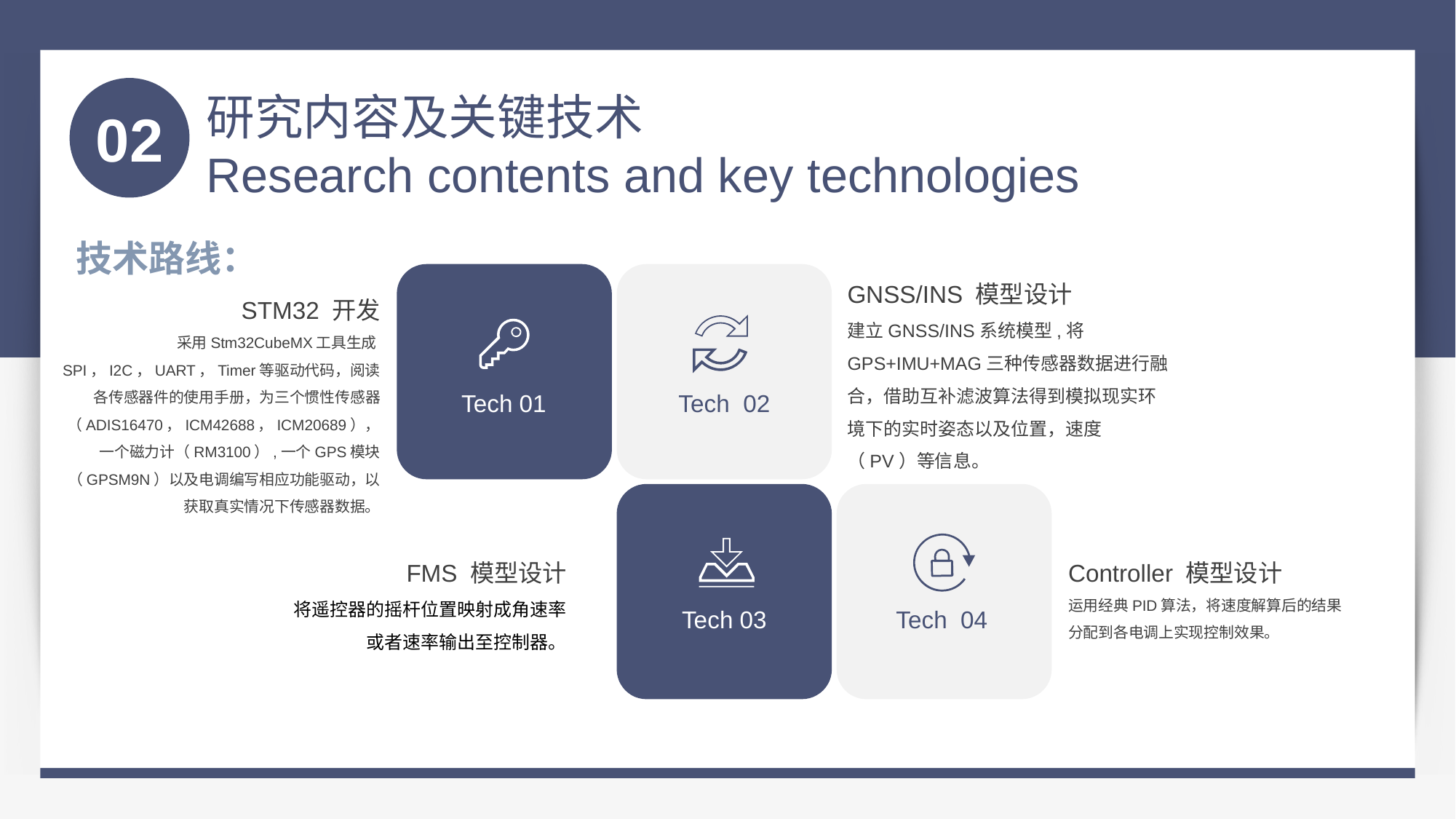

研究内容及关键技术
Research contents and key technologies
02
技术路线：
GNSS/INS 模型设计
建立GNSS/INS系统模型,将GPS+IMU+MAG三种传感器数据进行融合，借助互补滤波算法得到模拟现实环境下的实时姿态以及位置，速度（PV）等信息。

STM32 开发
采用Stm32CubeMX工具生成SPI，I2C，UART，Timer等驱动代码，阅读各传感器件的使用手册，为三个惯性传感器（ADIS16470，ICM42688，ICM20689），一个磁力计（RM3100）,一个GPS模块（GPSM9N）以及电调编写相应功能驱动，以获取真实情况下传感器数据。

Tech 01
Tech  02

FMS 模型设计
将遥控器的摇杆位置映射成角速率或者速率输出至控制器。
Controller 模型设计
运用经典PID算法，将速度解算后的结果分配到各电调上实现控制效果。

Tech 03
Tech  04